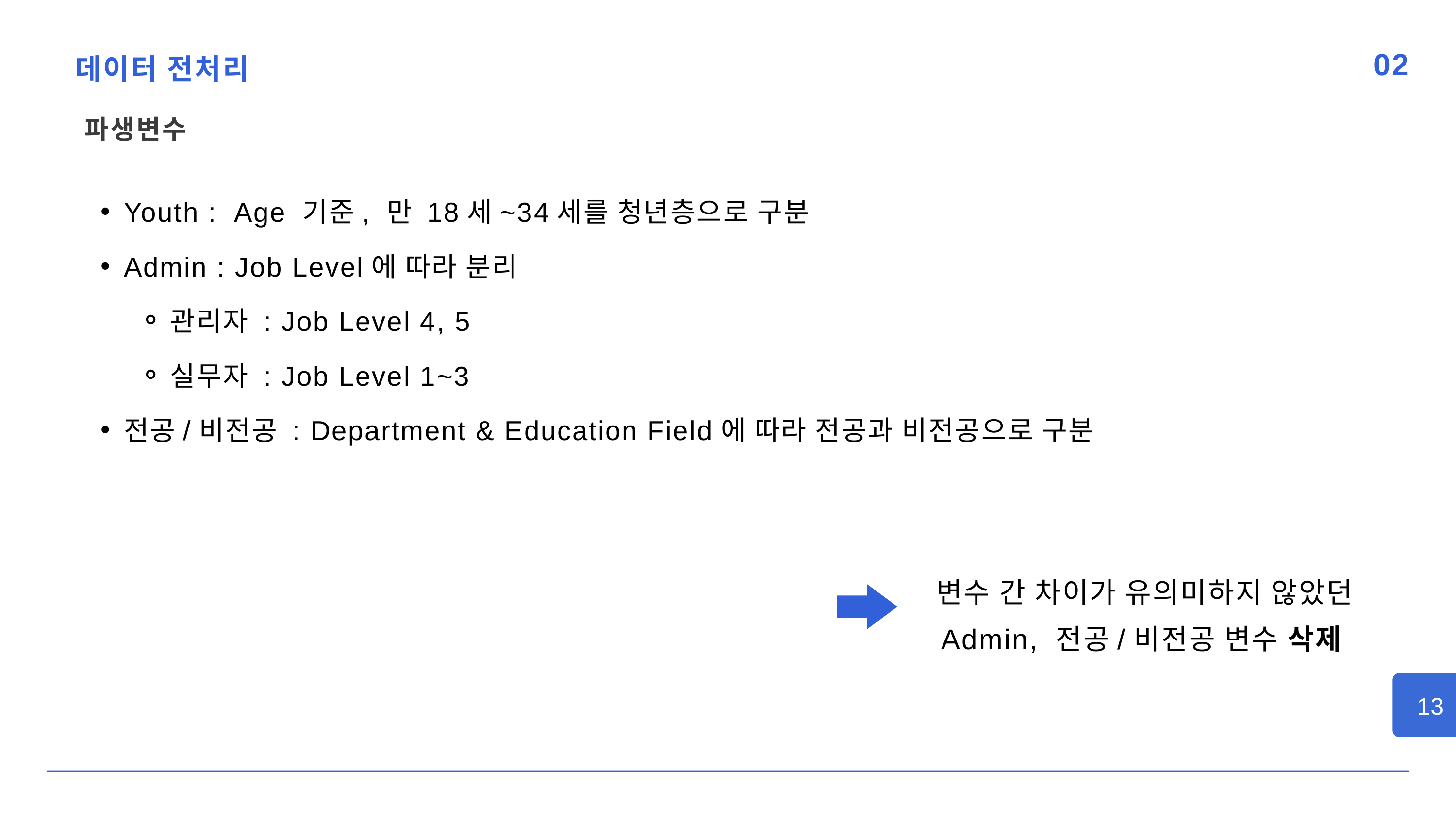

데이터 전처리
02
파생변수
Youth :  Age 기준, 만 18세~34세를 청년층으로 구분
Admin : Job Level에 따라 분리
관리자 : Job Level 4, 5
실무자 : Job Level 1~3
전공/비전공 : Department & Education Field에 따라 전공과 비전공으로 구분

변수 간 차이가 유의미하지 않았던 Admin, 전공/비전공 변수 삭제

13